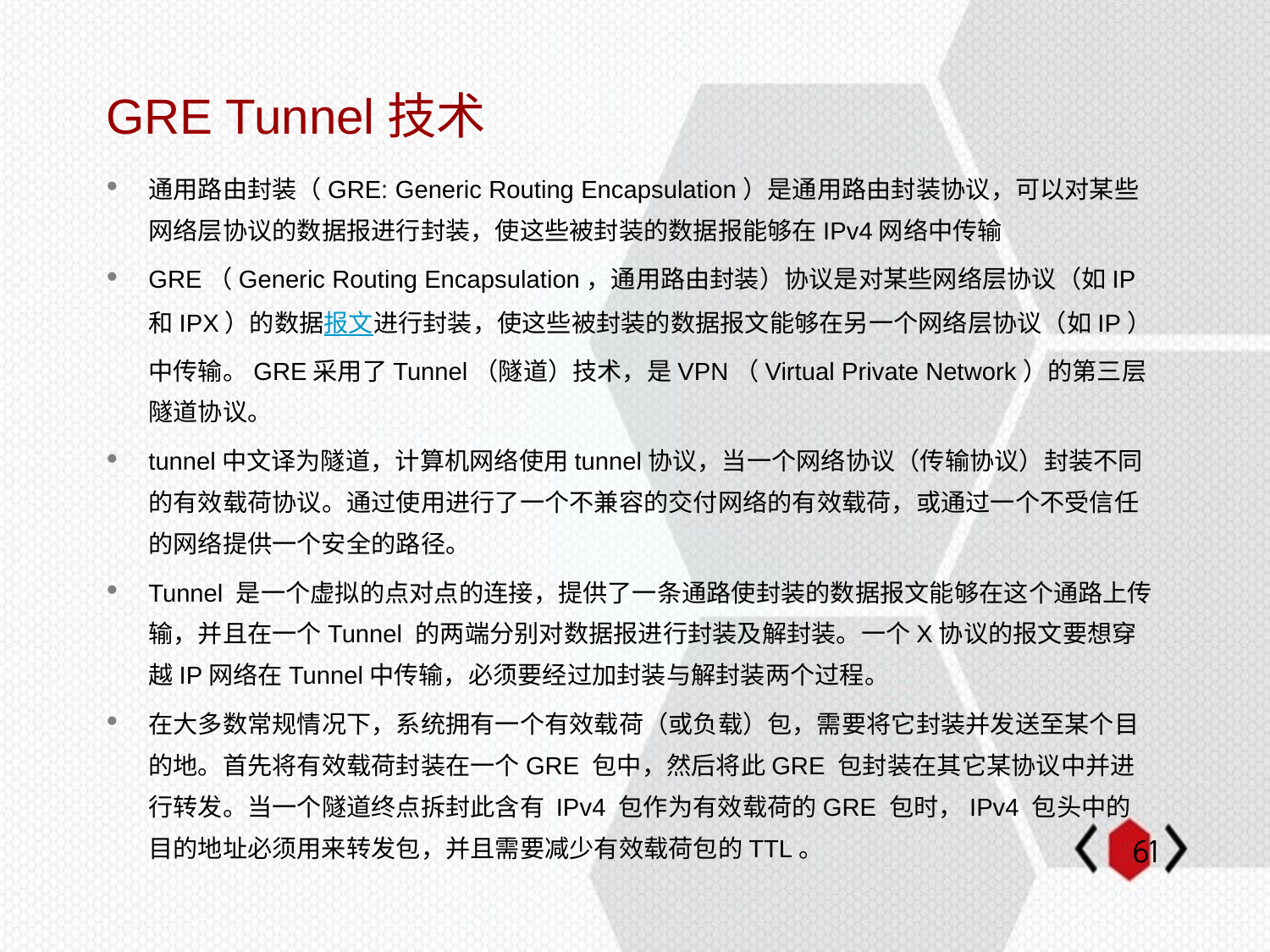

# GRE Tunnel技术
通用路由封装（GRE: Generic Routing Encapsulation）是通用路由封装协议，可以对某些网络层协议的数据报进行封装，使这些被封装的数据报能够在IPv4网络中传输
GRE（Generic Routing Encapsulation，通用路由封装）协议是对某些网络层协议（如IP 和IPX）的数据报文进行封装，使这些被封装的数据报文能够在另一个网络层协议（如IP）中传输。GRE采用了Tunnel（隧道）技术，是VPN（Virtual Private Network）的第三层隧道协议。
tunnel中文译为隧道，计算机网络使用tunnel协议，当一个网络协议（传输协议）封装不同的有效载荷协议。通过使用进行了一个不兼容的交付网络的有效载荷，或通过一个不受信任的网络提供一个安全的路径。
Tunnel 是一个虚拟的点对点的连接，提供了一条通路使封装的数据报文能够在这个通路上传输，并且在一个Tunnel 的两端分别对数据报进行封装及解封装。一个X协议的报文要想穿越IP网络在Tunnel中传输，必须要经过加封装与解封装两个过程。
在大多数常规情况下，系统拥有一个有效载荷（或负载）包，需要将它封装并发送至某个目的地。首先将有效载荷封装在一个GRE 包中，然后将此GRE 包封装在其它某协议中并进行转发。当一个隧道终点拆封此含有 IPv4 包作为有效载荷的GRE 包时，IPv4 包头中的目的地址必须用来转发包，并且需要减少有效载荷包的TTL。
61